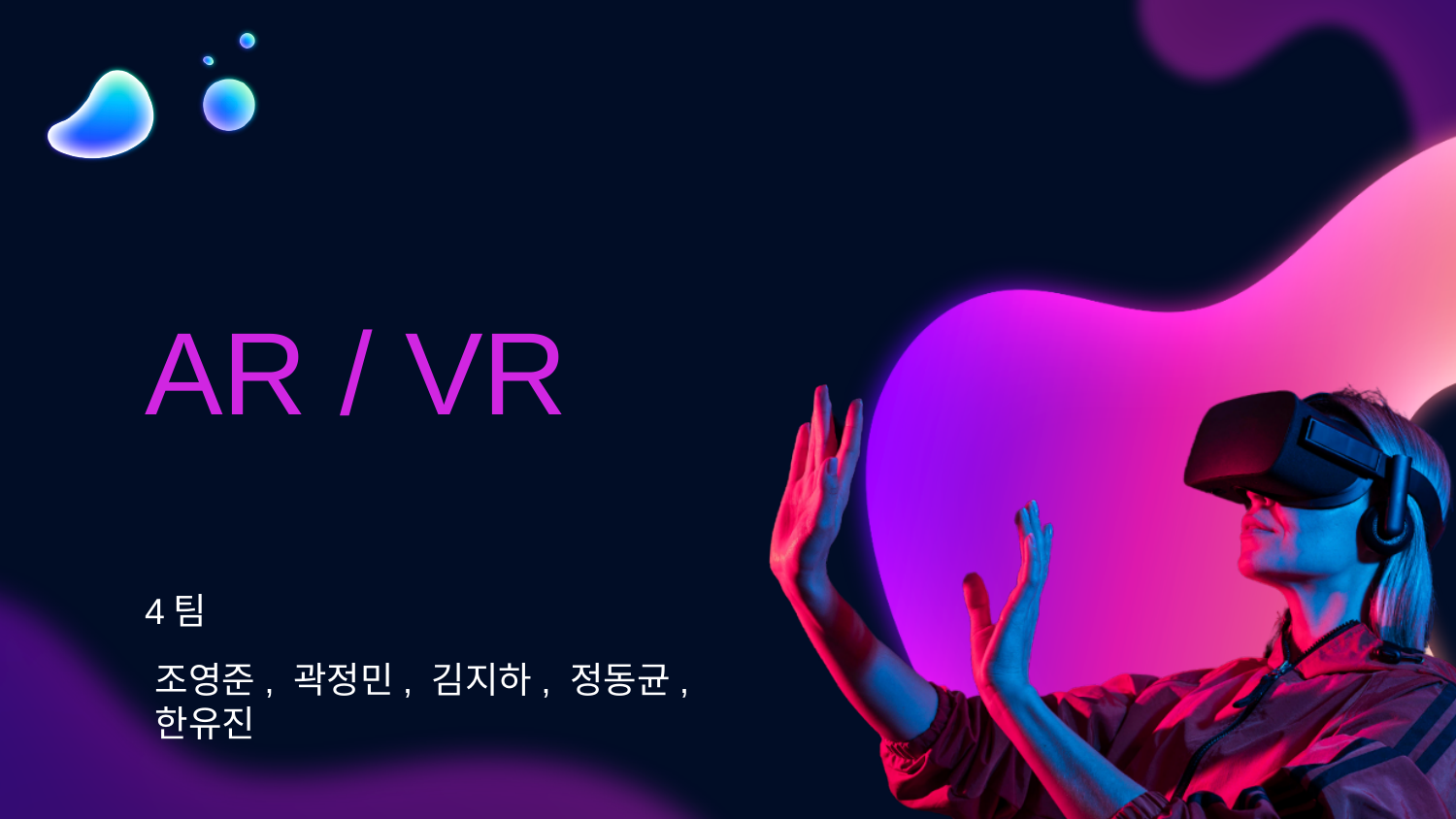

# AR / VR
4팀
조영준, 곽정민, 김지하, 정동균, 한유진